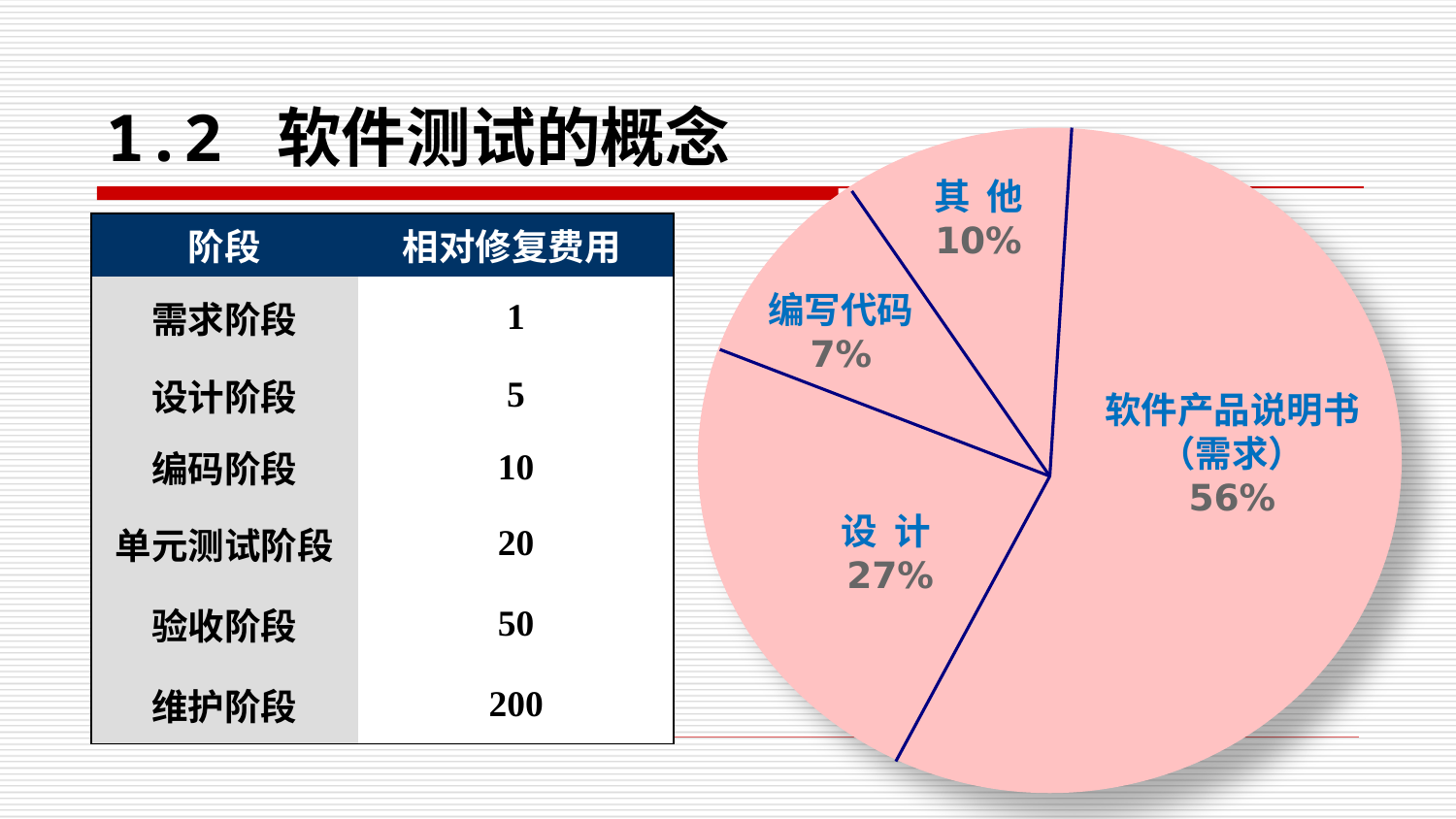

# 1.2 软件测试的概念

其  他
10%

编写代码
7%

软件产品说明书（需求）
56%

设  计27%

| 阶段 | 相对修复费用 |
| --- | --- |
| 需求阶段 | 1 |
| 设计阶段 | 5 |
| 编码阶段 | 10 |
| 单元测试阶段 | 20 |
| 验收阶段 | 50 |
| 维护阶段 | 200 |